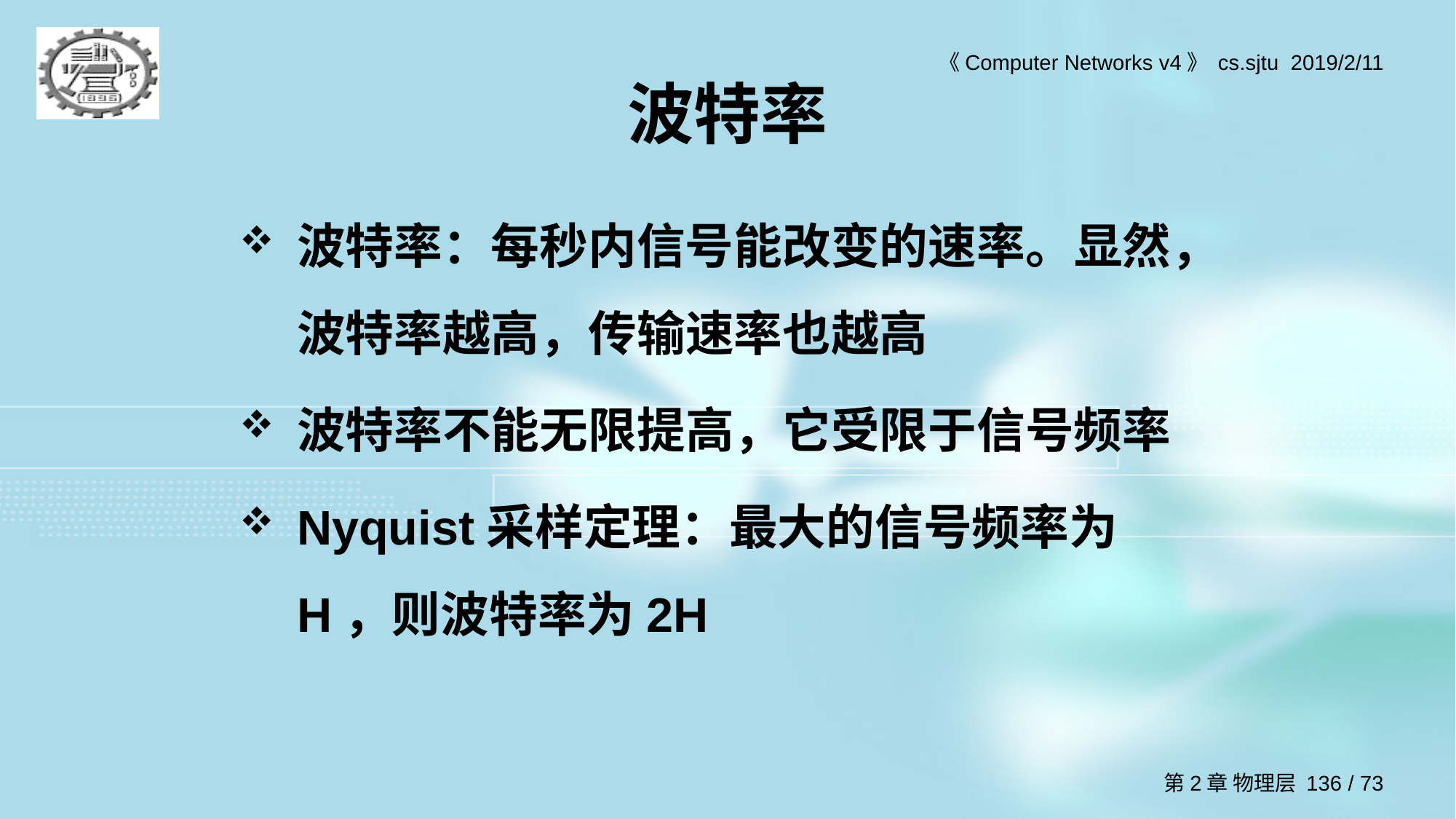

# 波特率
波特率：每秒内信号能改变的速率。显然，波特率越高，传输速率也越高
波特率不能无限提高，它受限于信号频率
Nyquist采样定理：最大的信号频率为H，则波特率为2H